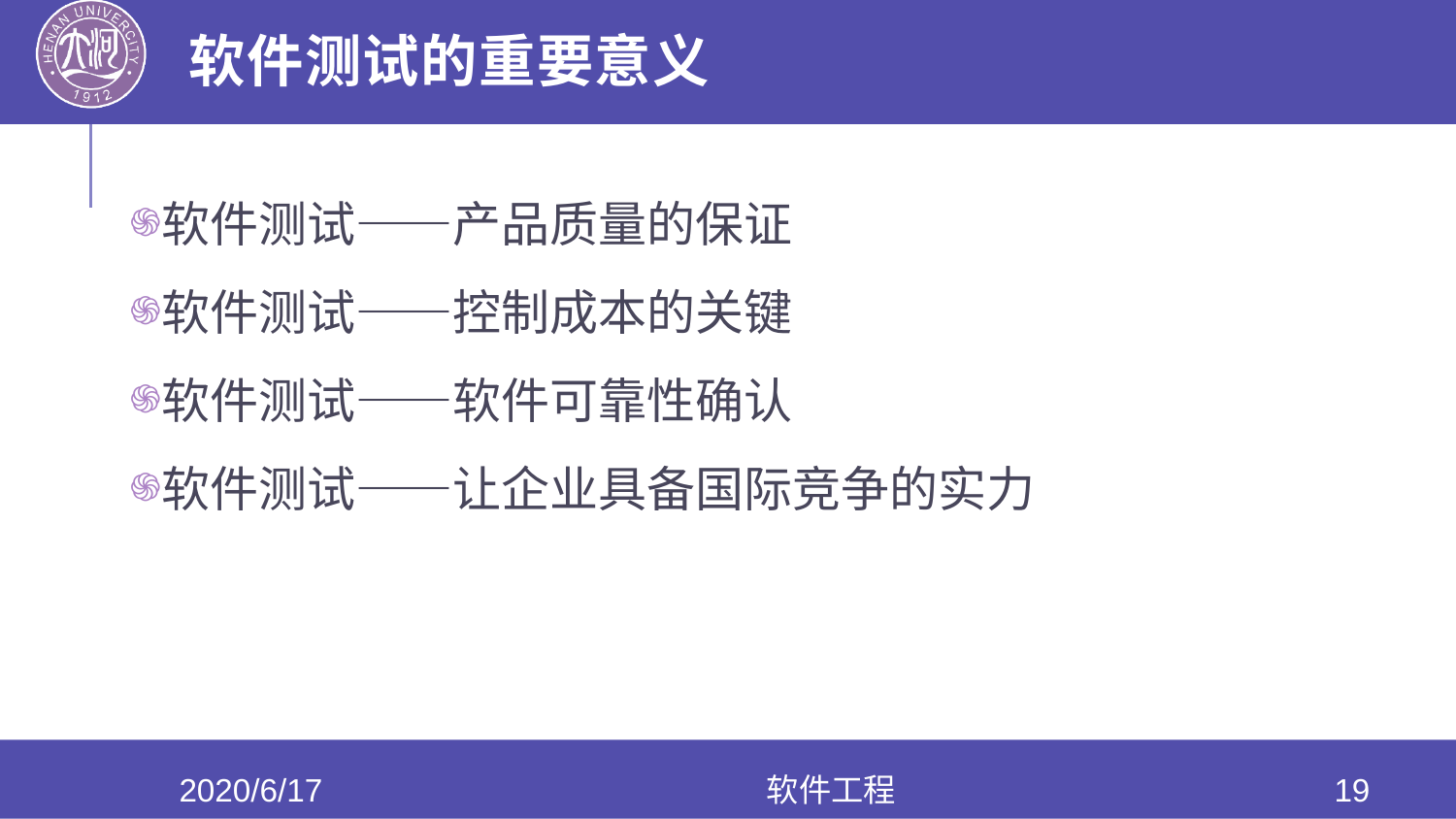

# 软件测试的重要意义
软件测试——产品质量的保证
软件测试——控制成本的关键
软件测试——软件可靠性确认
软件测试——让企业具备国际竞争的实力
2020/6/17
软件工程
19